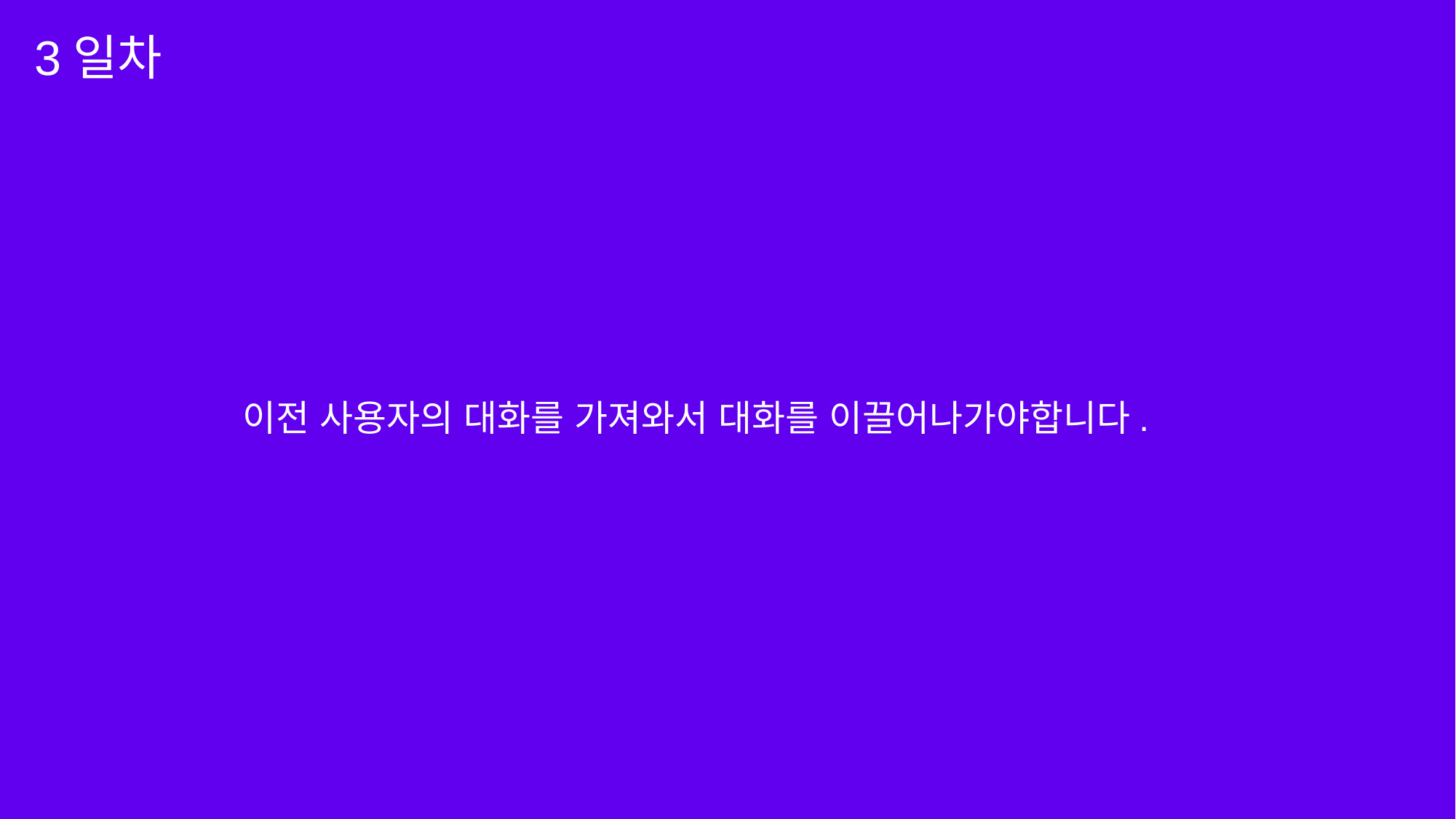

3일차
이전 사용자의 대화를 가져와서 대화를 이끌어나가야합니다.